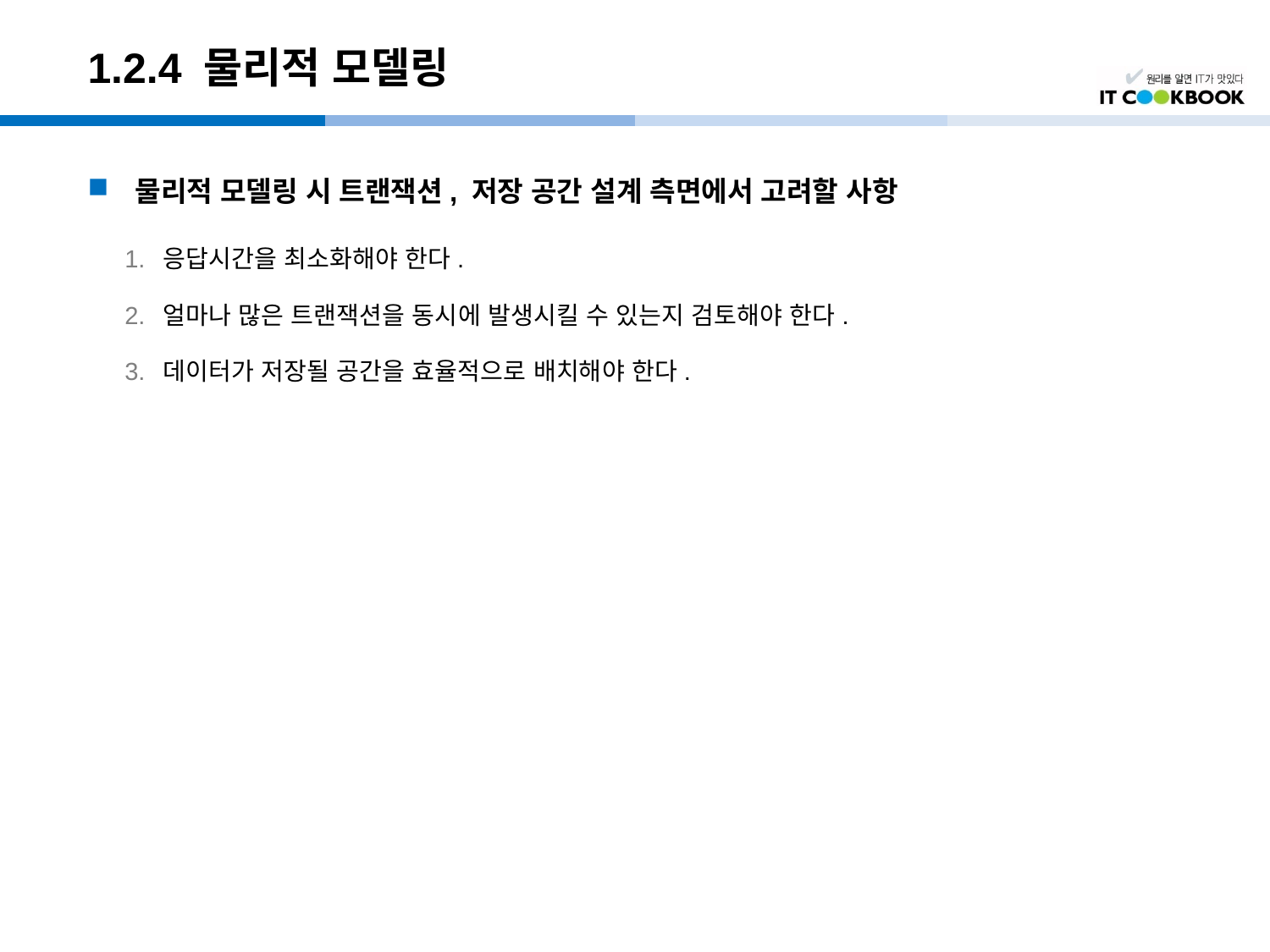

# 1.2.4 물리적 모델링
물리적 모델링 시 트랜잭션, 저장 공간 설계 측면에서 고려할 사항

응답시간을 최소화해야 한다.
얼마나 많은 트랜잭션을 동시에 발생시킬 수 있는지 검토해야 한다.
데이터가 저장될 공간을 효율적으로 배치해야 한다.